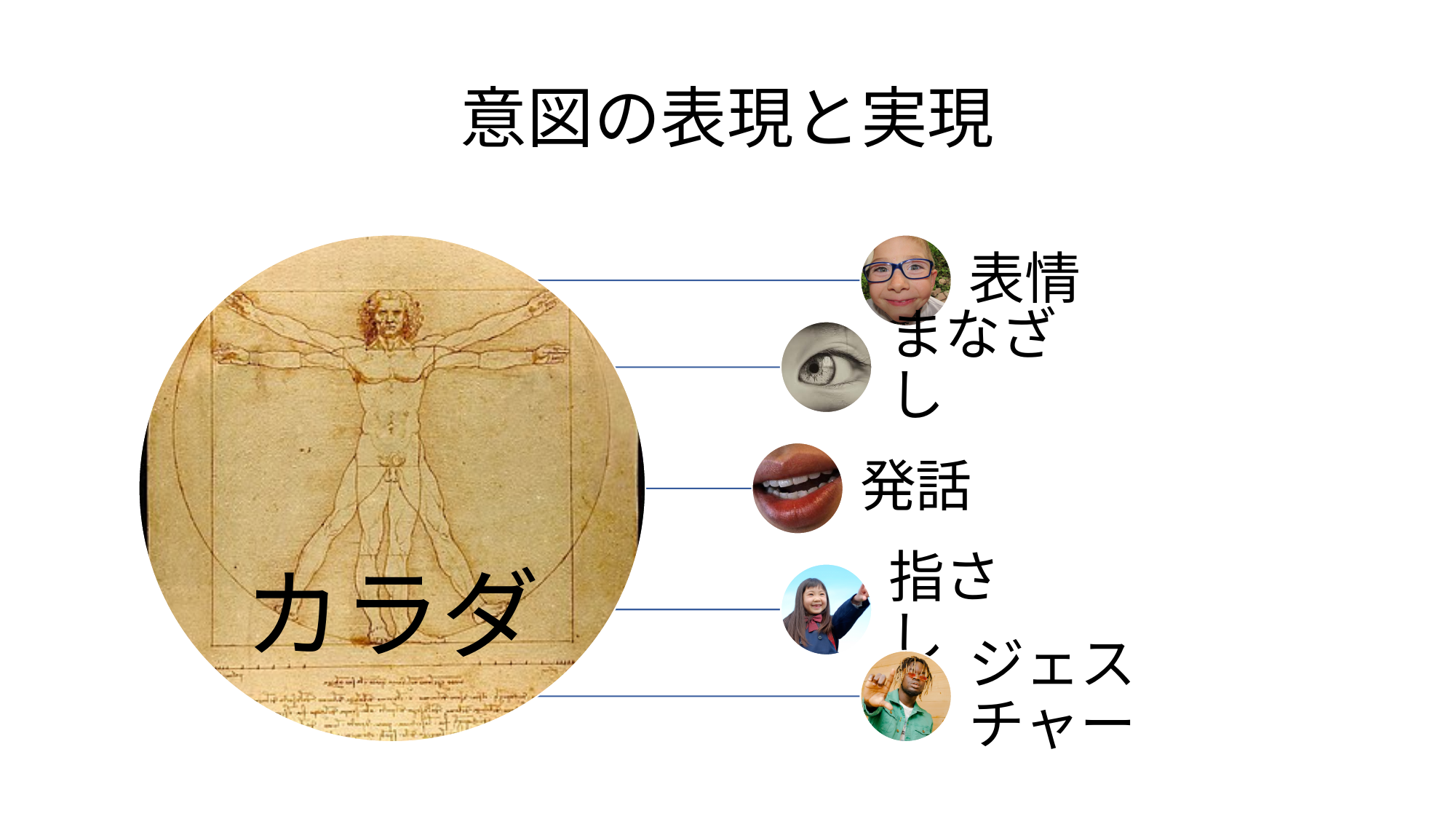

# 意図の表現と実現
カラダ
表情
まなざし
発話
指さし
ジェスチャー